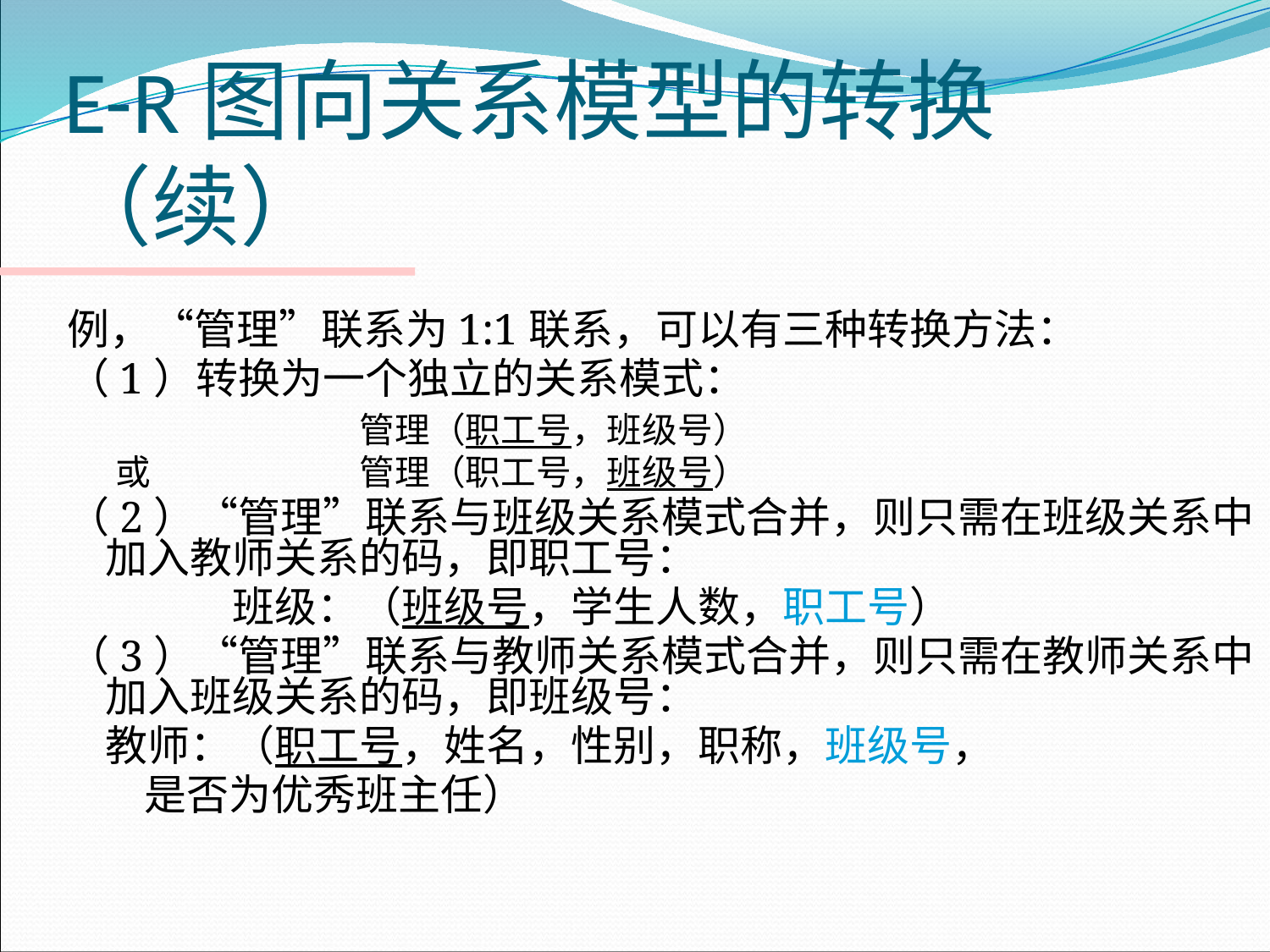

# E-R图向关系模型的转换（续）
例，“管理”联系为1:1联系，可以有三种转换方法：
（1）转换为一个独立的关系模式：
     		管理（职工号，班级号）
     或		管理（职工号，班级号）
（2）“管理”联系与班级关系模式合并，则只需在班级关系中加入教师关系的码，即职工号：
　　	班级：（班级号，学生人数，职工号）
（3）“管理”联系与教师关系模式合并，则只需在教师关系中加入班级关系的码，即班级号：
	教师：（职工号，姓名，性别，职称，班级号，
       是否为优秀班主任）

754